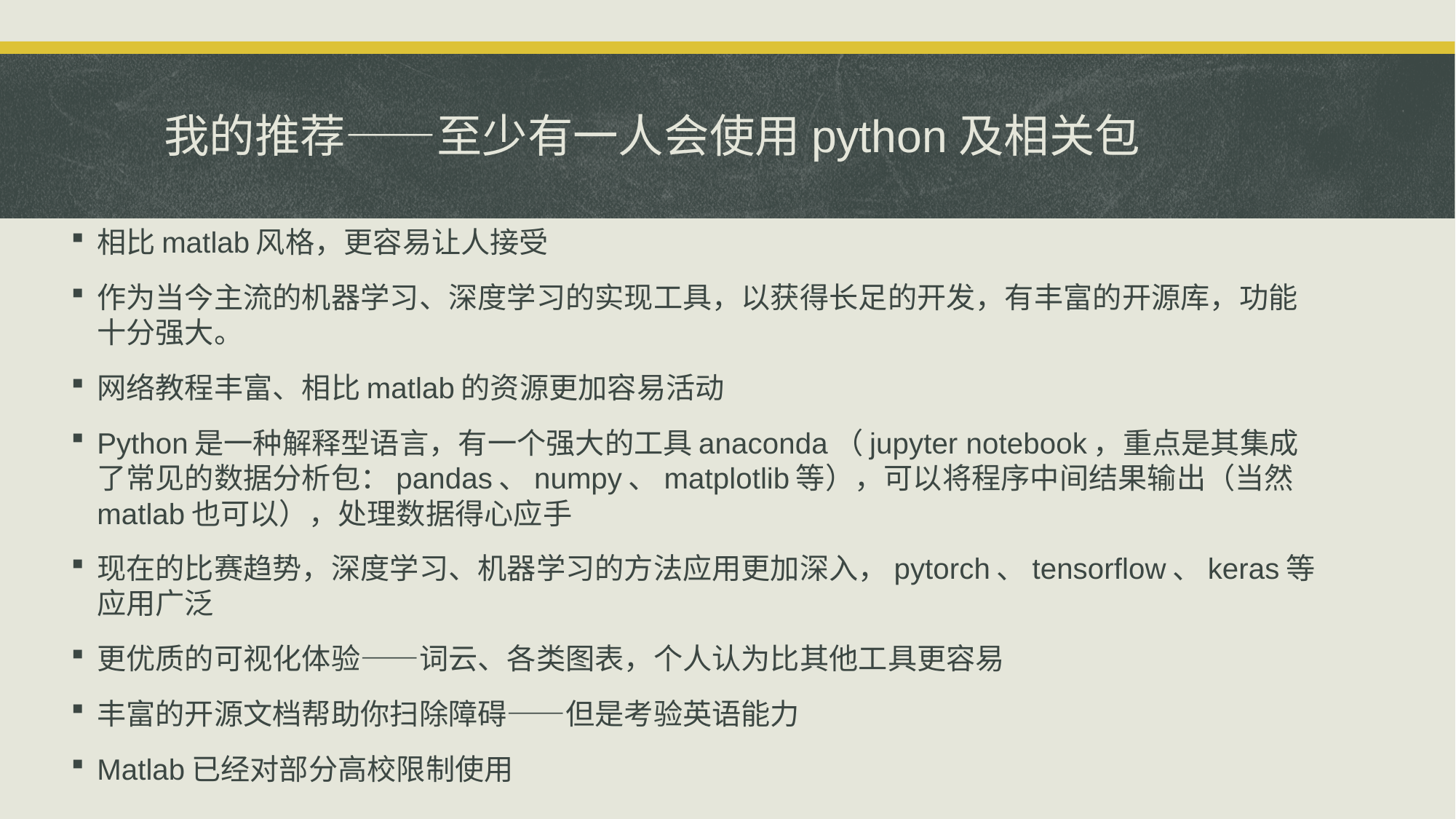

# 我的推荐——至少有一人会使用python及相关包
相比matlab风格，更容易让人接受
作为当今主流的机器学习、深度学习的实现工具，以获得长足的开发，有丰富的开源库，功能十分强大。
网络教程丰富、相比matlab的资源更加容易活动
Python是一种解释型语言，有一个强大的工具anaconda（jupyter notebook，重点是其集成了常见的数据分析包：pandas、numpy、matplotlib等），可以将程序中间结果输出（当然matlab也可以），处理数据得心应手
现在的比赛趋势，深度学习、机器学习的方法应用更加深入，pytorch、tensorflow、keras等应用广泛
更优质的可视化体验——词云、各类图表，个人认为比其他工具更容易
丰富的开源文档帮助你扫除障碍——但是考验英语能力
Matlab已经对部分高校限制使用